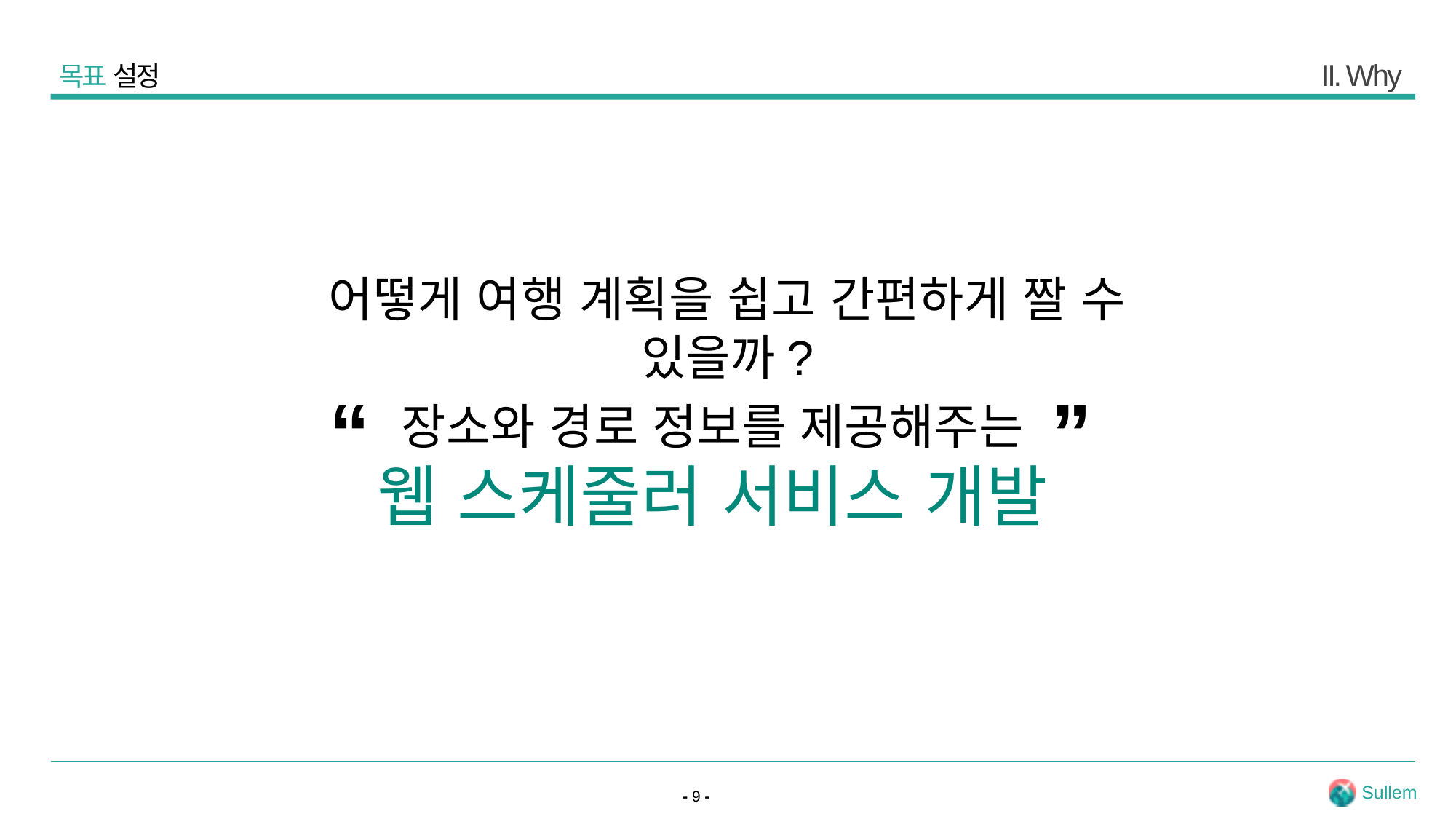

# II. Why
목표 설정

어떻게 여행 계획을 쉽고 간편하게 짤 수 있을까?
“
”
장소와 경로 정보를 제공해주는
웹 스케줄러 서비스 개발